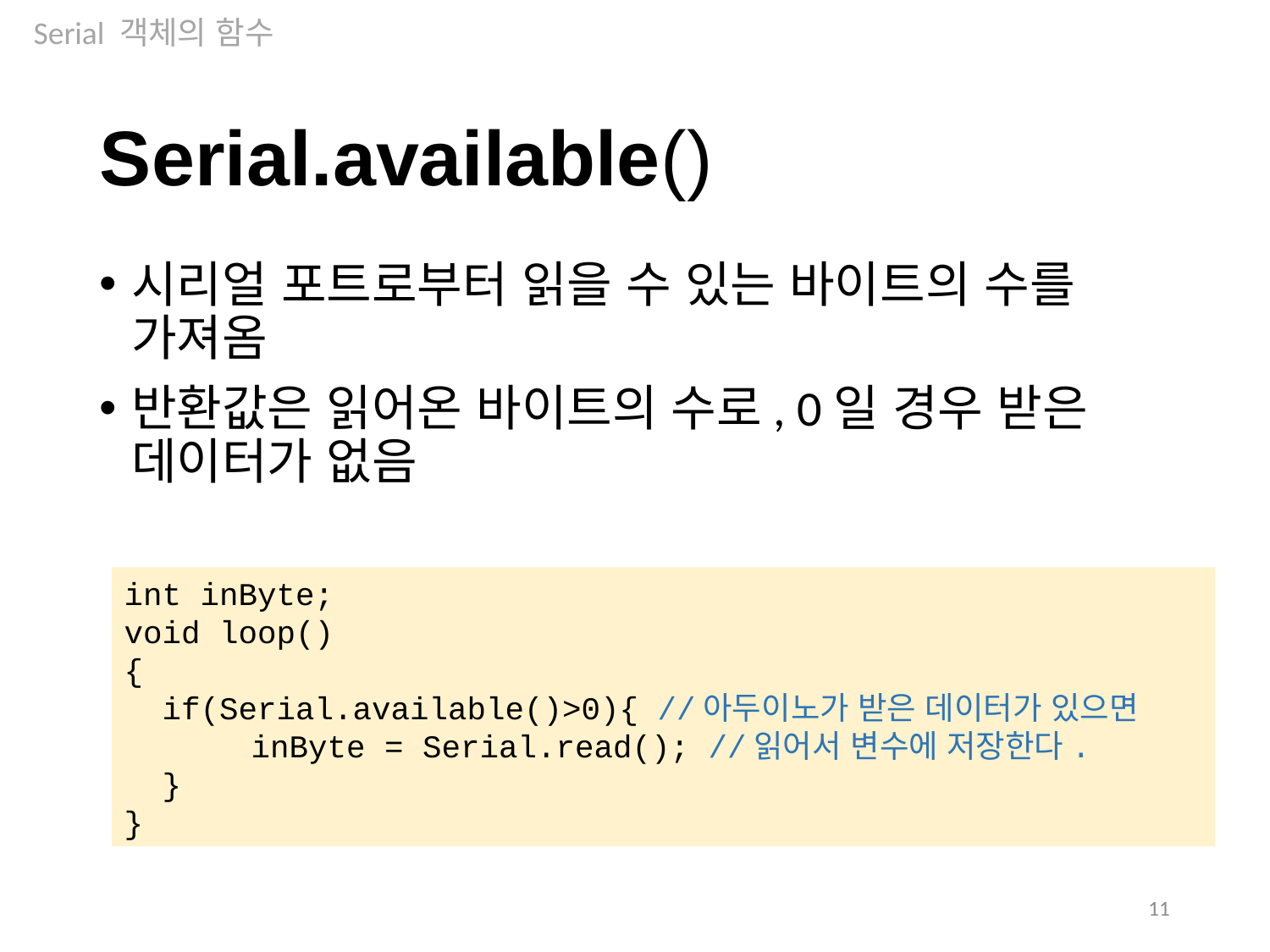

Serial 객체의 함수
Serial.available()
시리얼 포트로부터 읽을 수 있는 바이트의 수를 가져옴
반환값은 읽어온 바이트의 수로, 0일 경우 받은 데이터가 없음
int inByte;
void loop()
{
  if(Serial.available()>0){ //아두이노가 받은 데이터가 있으면
	inByte = Serial.read(); //읽어서 변수에 저장한다.
  }
}
11